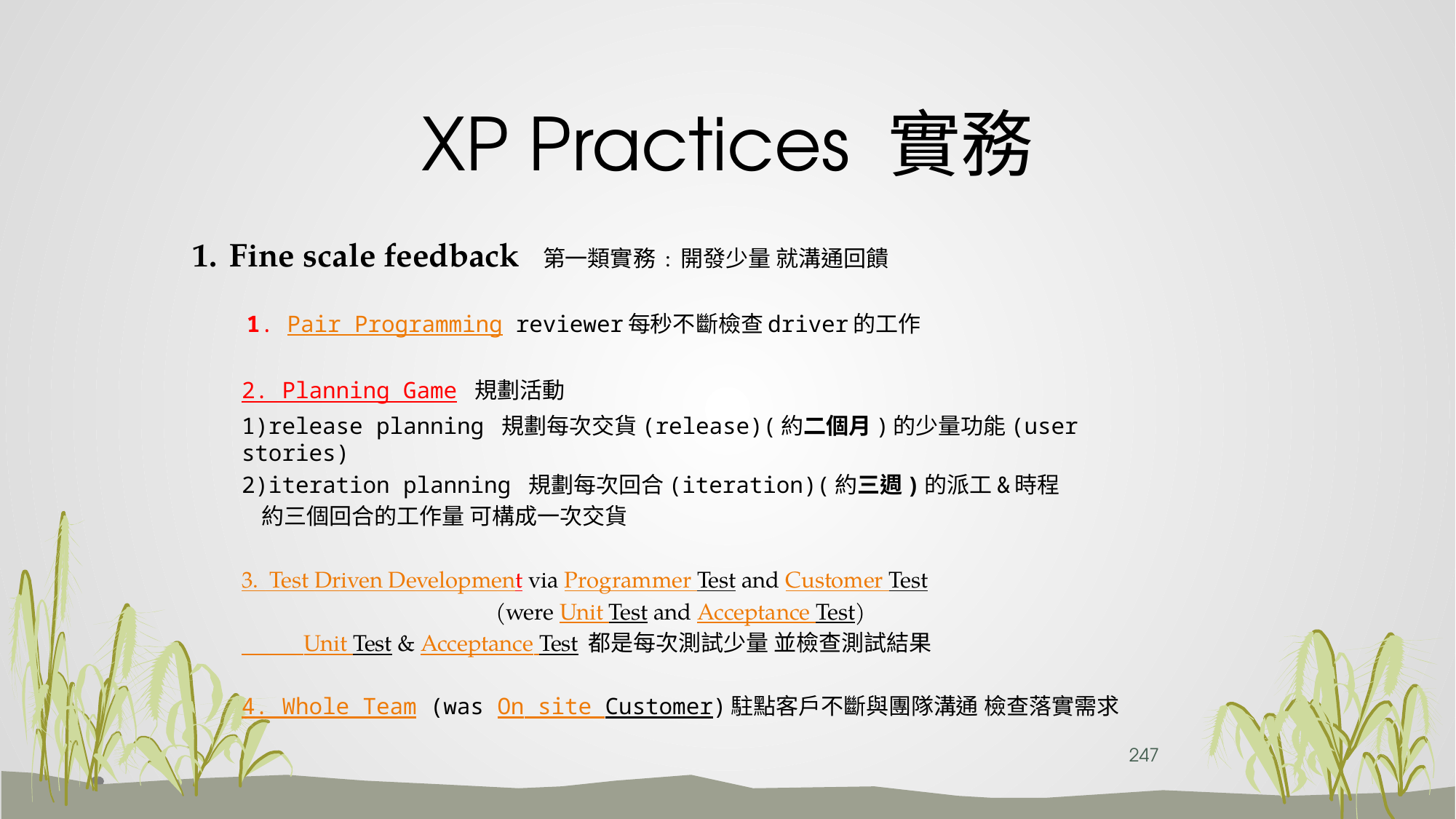

# XP Practices 實務

Fine scale feedback  第一類實務 : 開發少量 就溝通回饋

    1. Pair Programming reviewer每秒不斷檢查driver的工作

2. Planning Game 規劃活動
1)release planning 規劃每次交貨(release)(約二個月)的少量功能(user stories)
2)iteration planning 規劃每次回合(iteration)(約三週)的派工&時程
   約三個回合的工作量 可構成一次交貨

3.  Test Driven Development via Programmer Test and Customer Test
                                             (were Unit Test and Acceptance Test)
           Unit Test & Acceptance Test 都是每次測試少量 並檢查測試結果

4. Whole Team (was On site Customer)駐點客戶不斷與團隊溝通 檢查落實需求

247